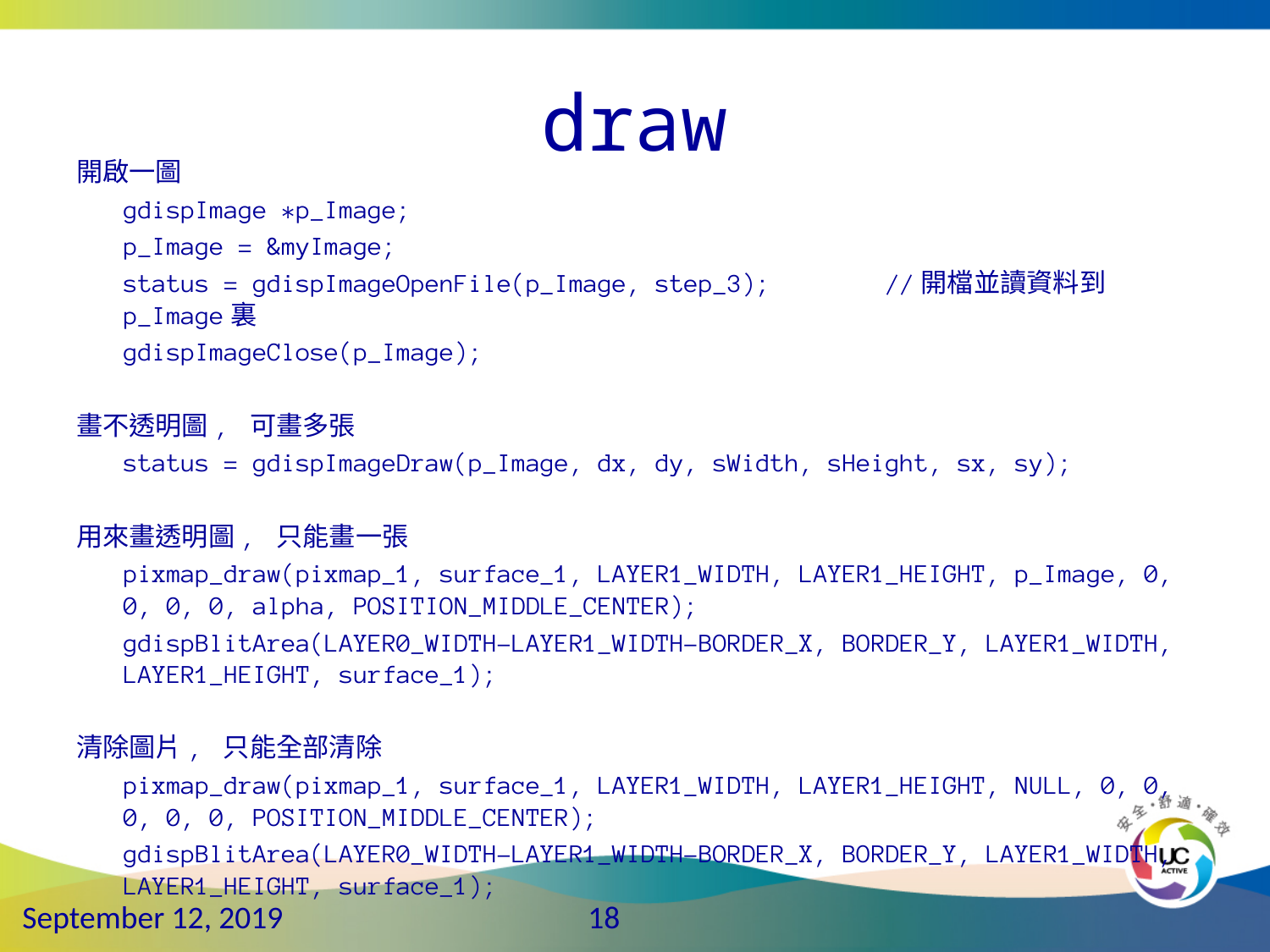

# draw
開啟一圖
	gdispImage *p_Image;
	p_Image = &myImage;
	status = gdispImageOpenFile(p_Image, step_3);	//開檔並讀資料到p_Image裏
	gdispImageClose(p_Image);

畫不透明圖, 可畫多張
	status = gdispImageDraw(p_Image, dx, dy, sWidth, sHeight, sx, sy);

用來畫透明圖, 只能畫一張
	pixmap_draw(pixmap_1, surface_1, LAYER1_WIDTH, LAYER1_HEIGHT, p_Image, 0, 0, 0, 0, alpha, POSITION_MIDDLE_CENTER);
	gdispBlitArea(LAYER0_WIDTH-LAYER1_WIDTH-BORDER_X, BORDER_Y, LAYER1_WIDTH, LAYER1_HEIGHT, surface_1);

清除圖片, 只能全部清除
	pixmap_draw(pixmap_1, surface_1, LAYER1_WIDTH, LAYER1_HEIGHT, NULL, 0, 0, 0, 0, 0, POSITION_MIDDLE_CENTER);
	gdispBlitArea(LAYER0_WIDTH-LAYER1_WIDTH-BORDER_X, BORDER_Y, LAYER1_WIDTH, LAYER1_HEIGHT, surface_1);